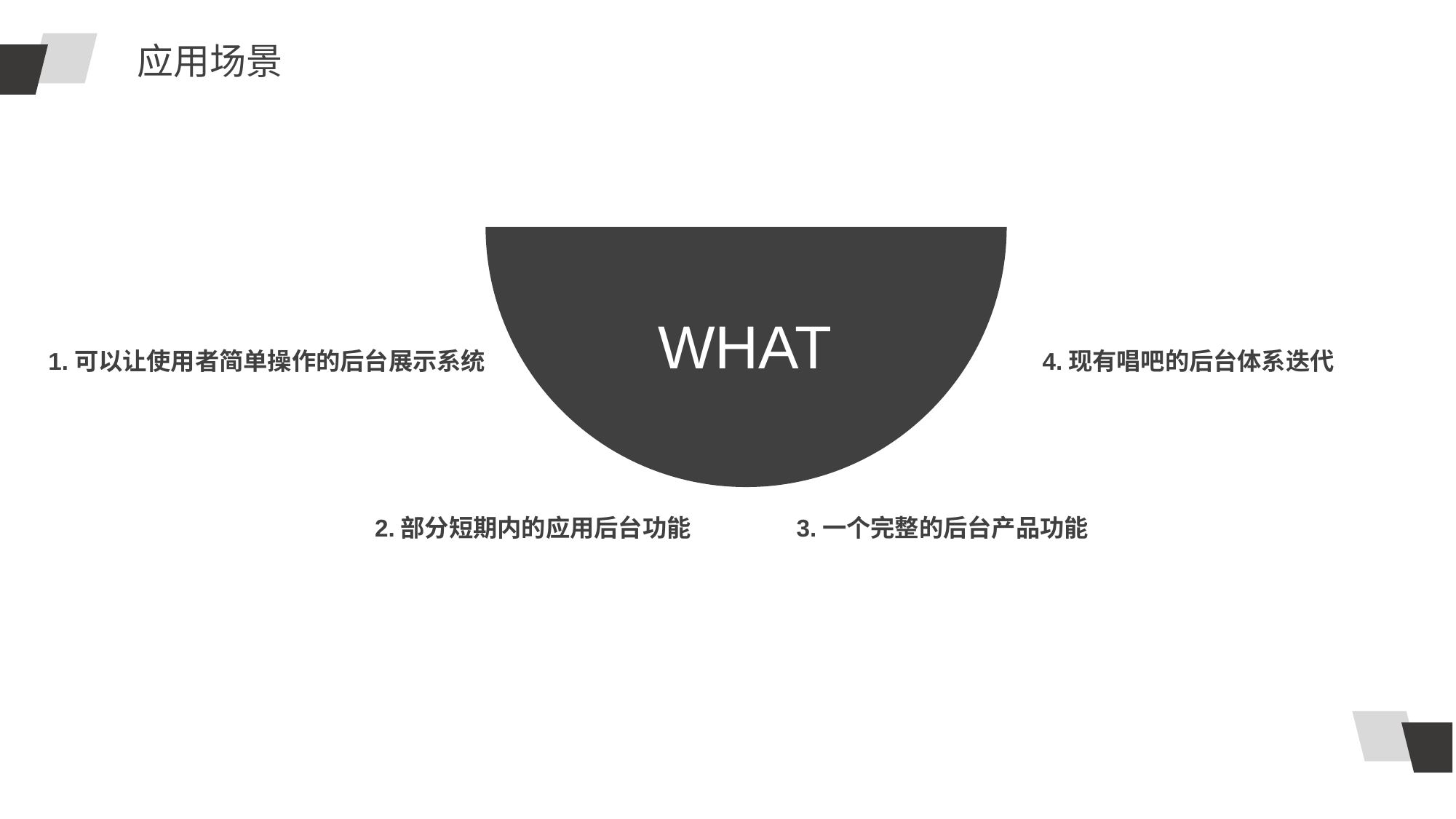

应用场景

WHAT
4.现有唱吧的后台体系迭代
1.可以让使用者简单操作的后台展示系统

2.部分短期内的应用后台功能
3.一个完整的后台产品功能